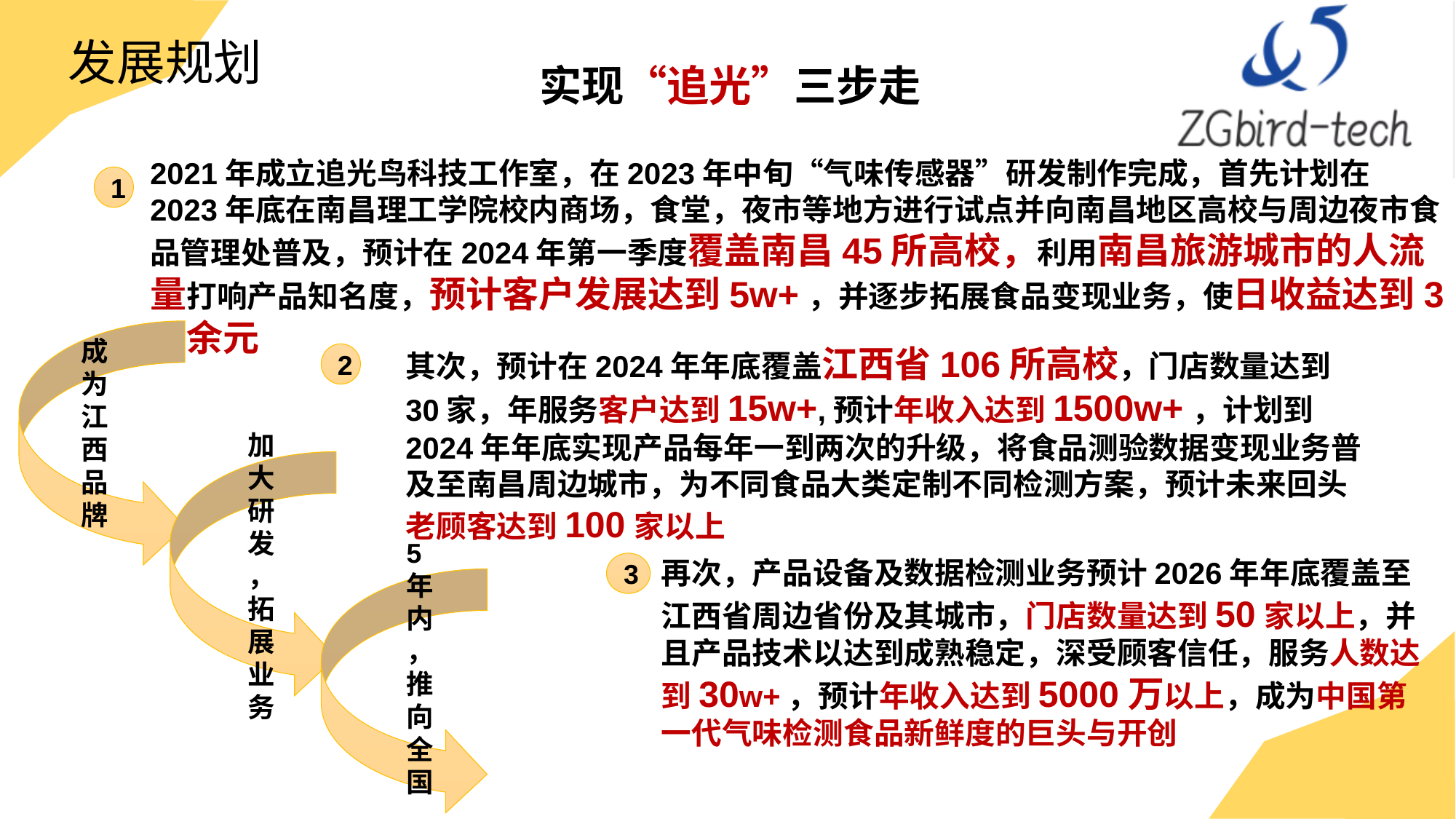

发展规划
实现“追光”三步走

2021年成立追光鸟科技工作室，在2023年中旬“气味传感器”研发制作完成，首先计划在2023年底在南昌理工学院校内商场，食堂，夜市等地方进行试点并向南昌地区高校与周边夜市食品管理处普及，预计在2024年第一季度覆盖南昌45所高校，利用南昌旅游城市的人流量打响产品知名度，预计客户发展达到5w+，并逐步拓展食品变现业务，使日收益达到3万余元
1

成为江西品牌
其次，预计在2024年年底覆盖江西省106所高校，门店数量达到30家，年服务客户达到15w+,预计年收入达到1500w+，计划到2024年年底实现产品每年一到两次的升级，将食品测验数据变现业务普及至南昌周边城市，为不同食品大类定制不同检测方案，预计未来回头老顾客达到100家以上
2
加大研发，拓展业务

5年内，推向全国
再次，产品设备及数据检测业务预计2026年年底覆盖至江西省周边省份及其城市，门店数量达到50家以上，并且产品技术以达到成熟稳定，深受顾客信任，服务人数达到30w+，预计年收入达到5000万以上，成为中国第一代气味检测食品新鲜度的巨头与开创
3